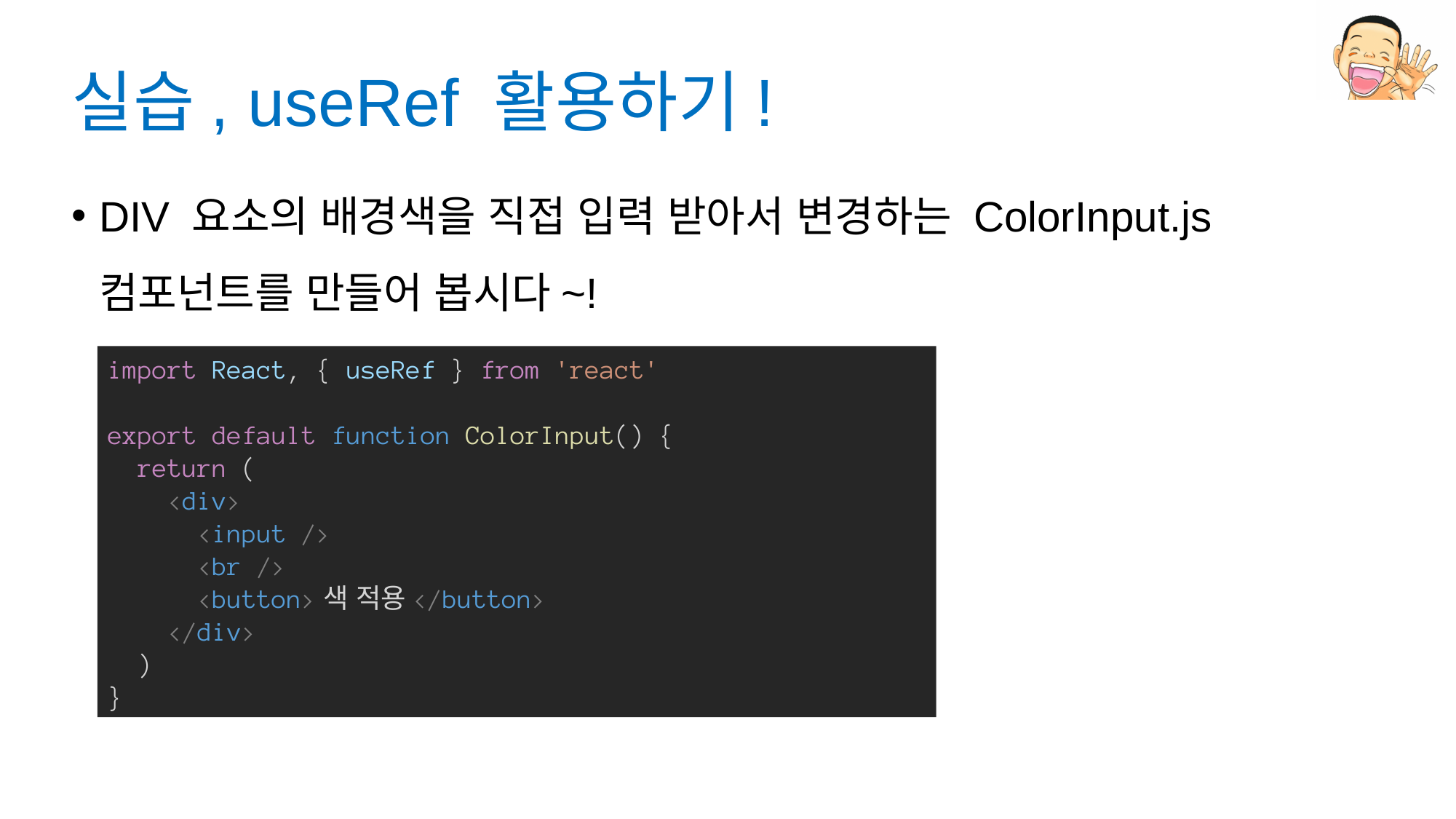

# 실습, useRef 활용하기!
DIV 요소의 배경색을 직접 입력 받아서 변경하는 ColorInput.js 컴포넌트를 만들어 봅시다~!
import React, { useRef } from 'react'
export default function ColorInput() {
  return (
    <div>
      <input />
      <br />
      <button>색 적용</button>
    </div>
  )
}